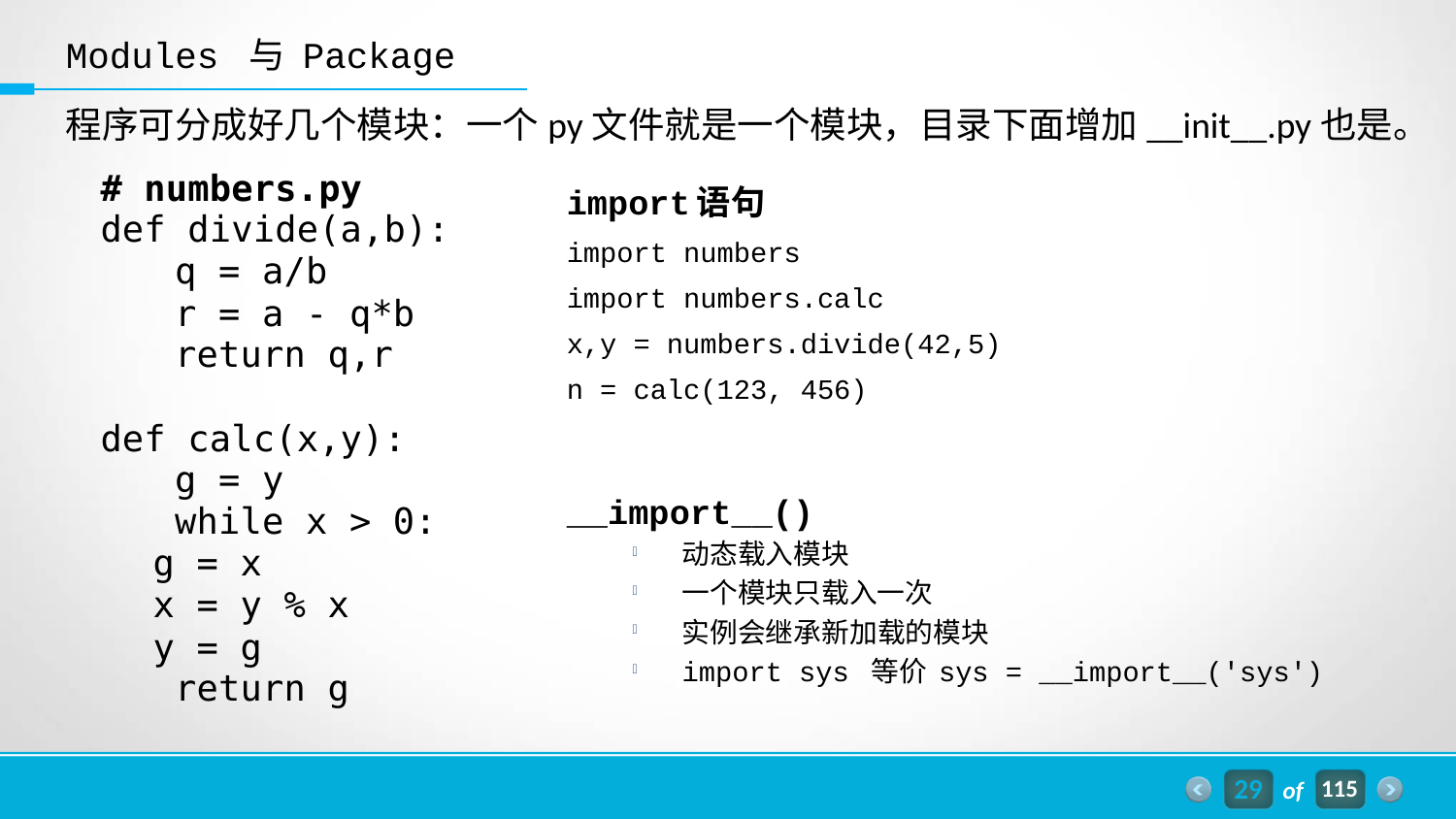

Modules 与 Package

程序可分成好几个模块：一个py文件就是一个模块，目录下面增加__init__.py也是。
# numbers.py
def divide(a,b):
	 q = a/b
	 r = a - q*b
	 return q,r

def calc(x,y):
	 g = y
	 while x > 0:
		g = x
		x = y % x
		y = g
	 return g
import语句
import numbers
import numbers.calc
x,y = numbers.divide(42,5)
n = calc(123, 456)

__import__()
动态载入模块
一个模块只载入一次
实例会继承新加载的模块
import sys 等价 sys = __import__('sys')
29